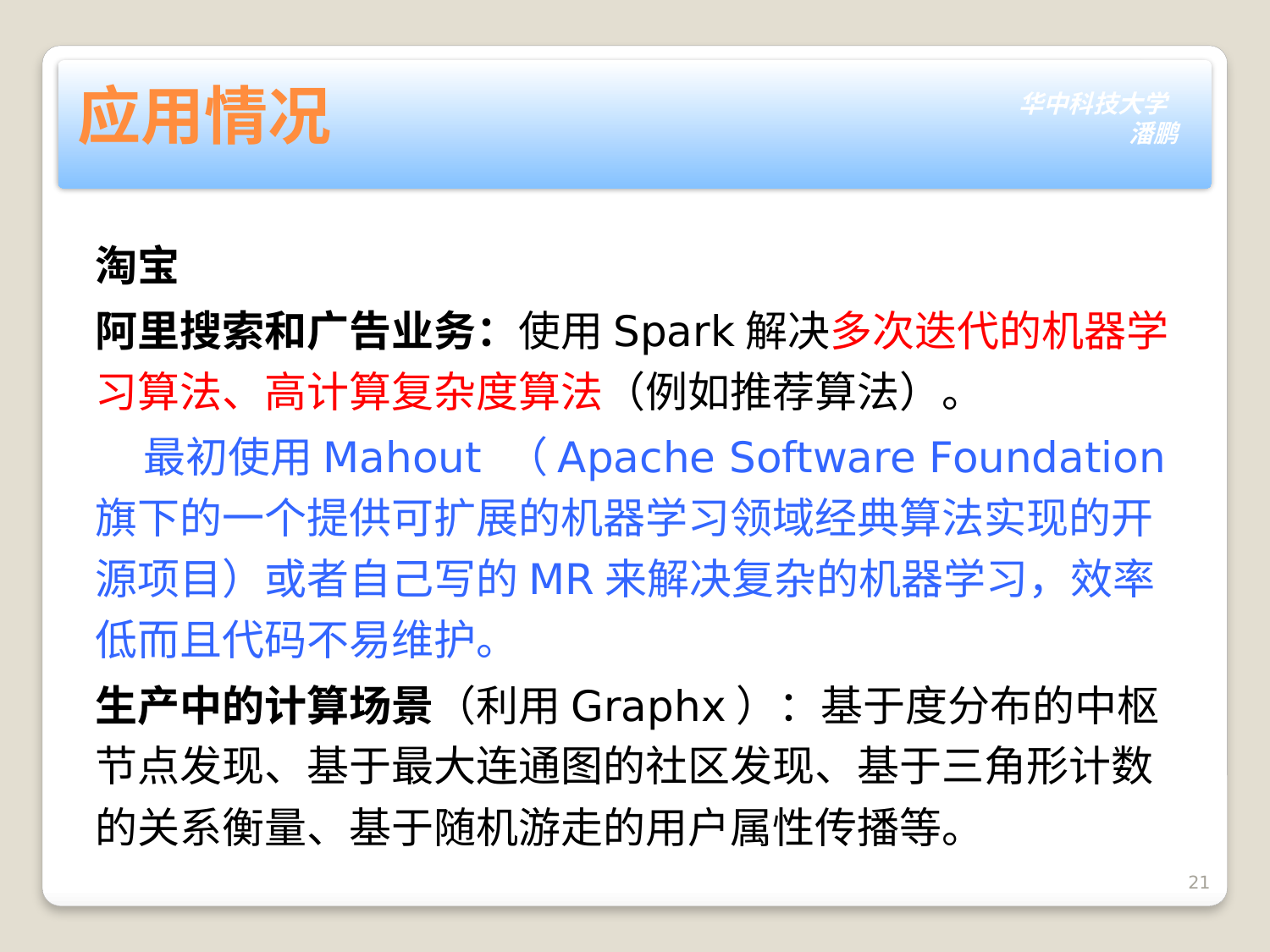

# 应用情况
淘宝
阿里搜索和广告业务：使用Spark解决多次迭代的机器学习算法、高计算复杂度算法（例如推荐算法）。
    最初使用Mahout （Apache Software Foundation旗下的一个提供可扩展的机器学习领域经典算法实现的开源项目）或者自己写的MR来解决复杂的机器学习，效率低而且代码不易维护。
生产中的计算场景（利用Graphx）：基于度分布的中枢节点发现、基于最大连通图的社区发现、基于三角形计数的关系衡量、基于随机游走的用户属性传播等。
21